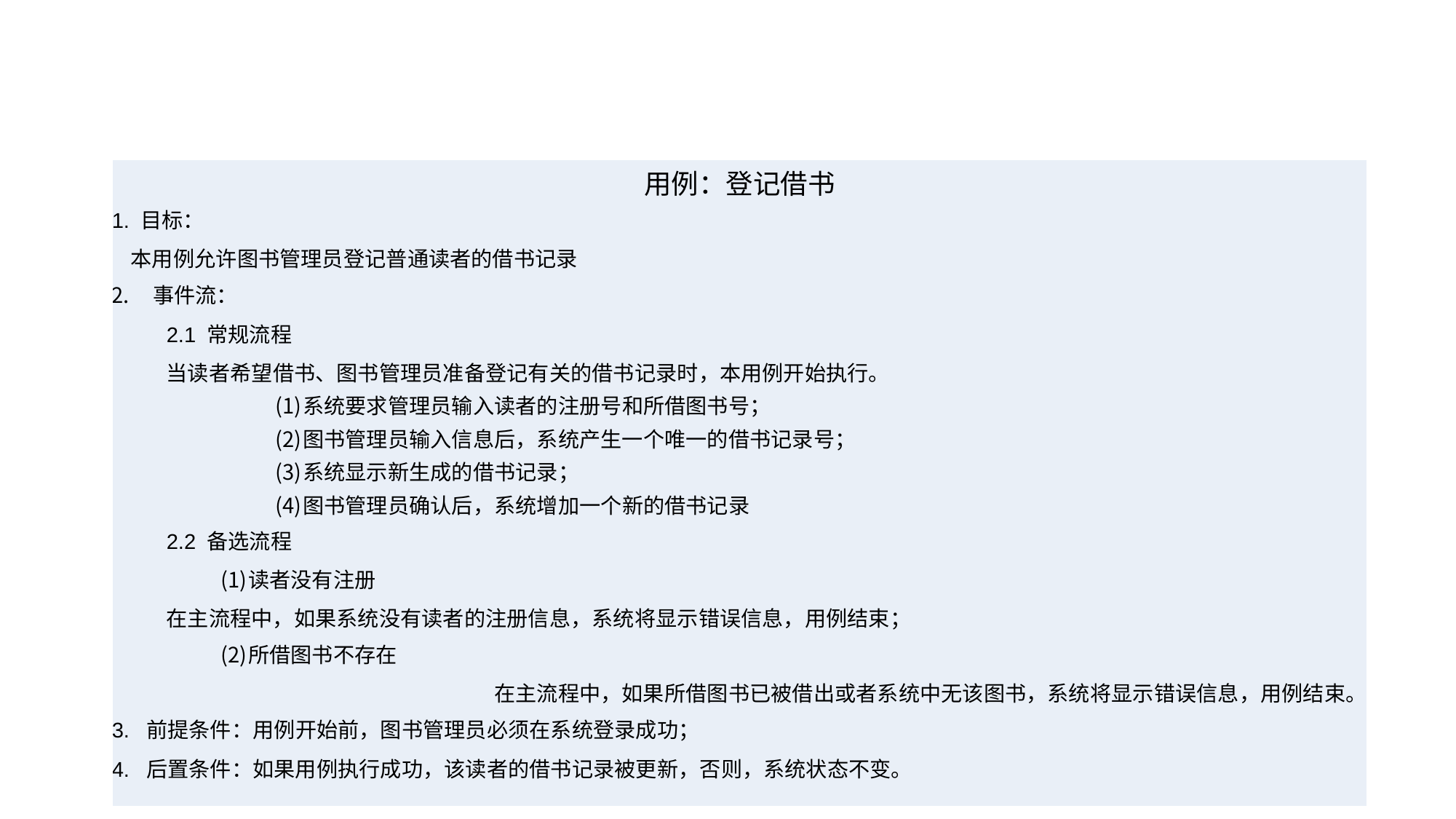

#
| 用例：登记借书 1. 目标： 本用例允许图书管理员登记普通读者的借书记录 事件流： 2.1 常规流程 当读者希望借书、图书管理员准备登记有关的借书记录时，本用例开始执行。 系统要求管理员输入读者的注册号和所借图书号； 图书管理员输入信息后，系统产生一个唯一的借书记录号； 系统显示新生成的借书记录； 图书管理员确认后，系统增加一个新的借书记录 2.2 备选流程 读者没有注册 在主流程中，如果系统没有读者的注册信息，系统将显示错误信息，用例结束； 所借图书不存在 在主流程中，如果所借图书已被借出或者系统中无该图书，系统将显示错误信息，用例结束。 3. 前提条件：用例开始前，图书管理员必须在系统登录成功； 4. 后置条件：如果用例执行成功，该读者的借书记录被更新，否则，系统状态不变。 |
| --- |